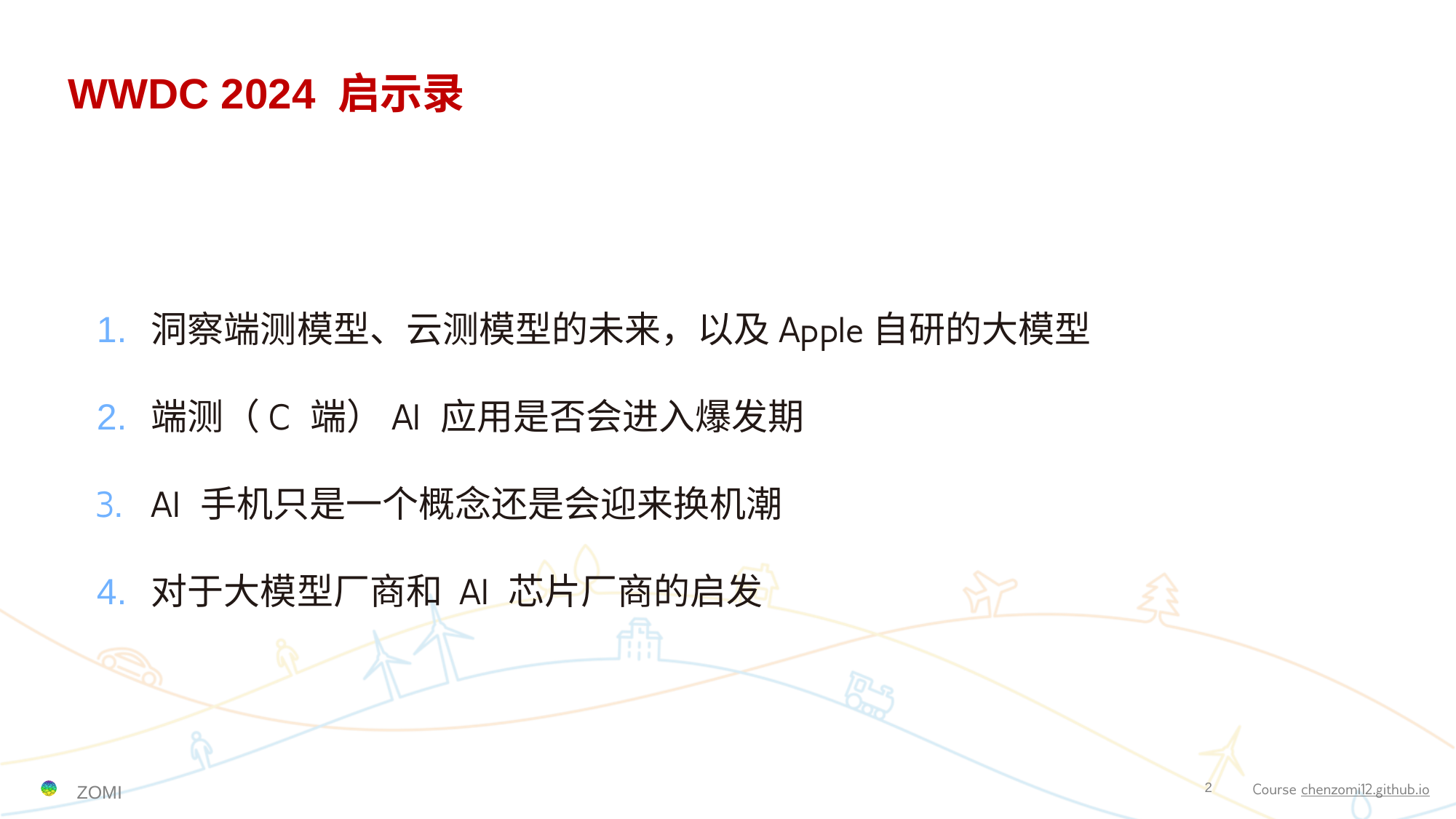

# WWDC 2024 启示录
洞察端测模型、云测模型的未来，以及Apple自研的大模型
端测（C 端）AI 应用是否会进入爆发期
AI 手机只是一个概念还是会迎来换机潮
对于大模型厂商和 AI 芯片厂商的启发